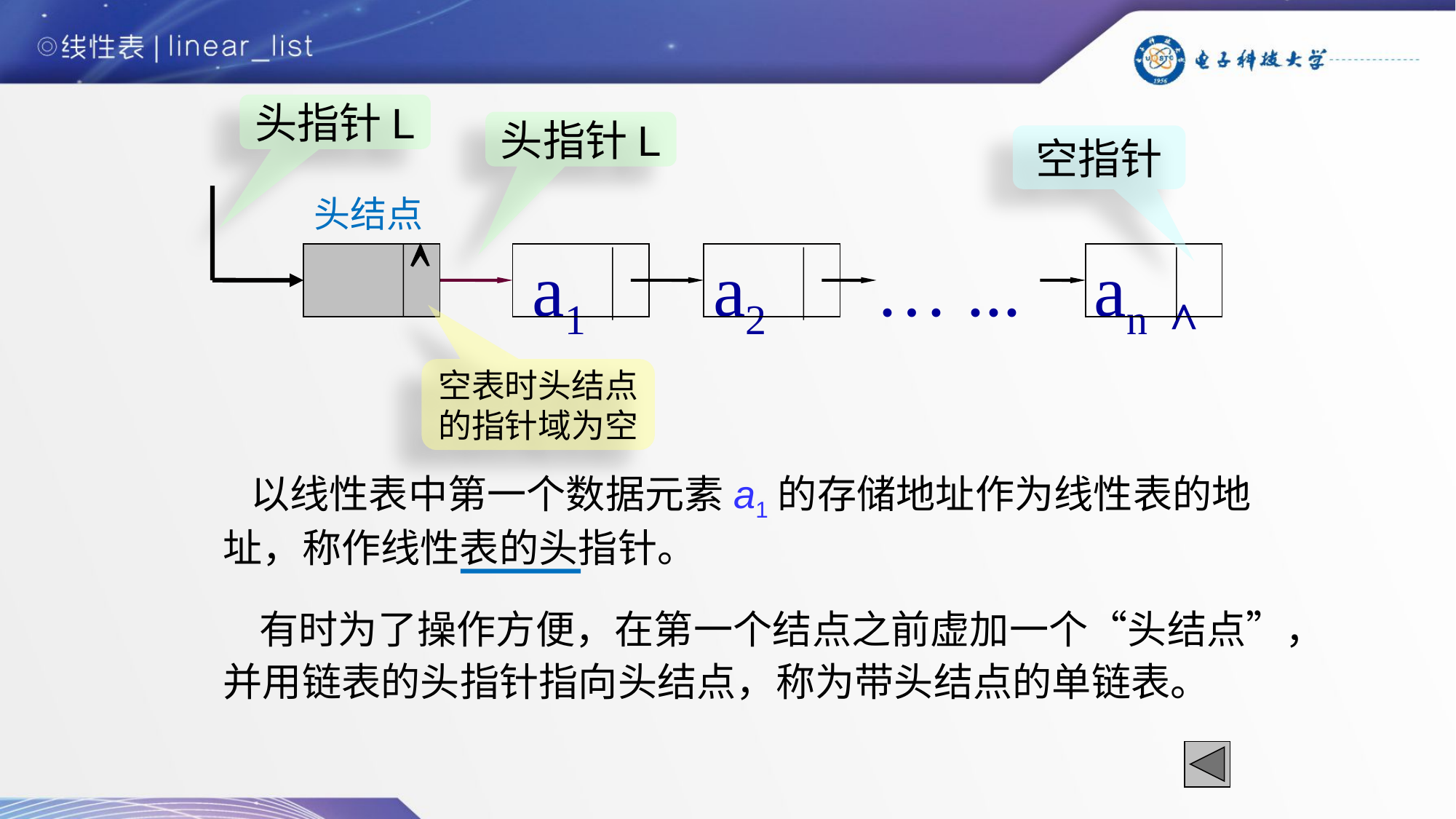

头指针L
头指针L
空指针

头结点
   a1       a2      … ...    an  ^

∧

空表时头结点
的指针域为空
  以线性表中第一个数据元素a1的存储地址作为线性表的地址，称作线性表的头指针。

   有时为了操作方便，在第一个结点之前虚加一个“头结点”，并用链表的头指针指向头结点，称为带头结点的单链表。